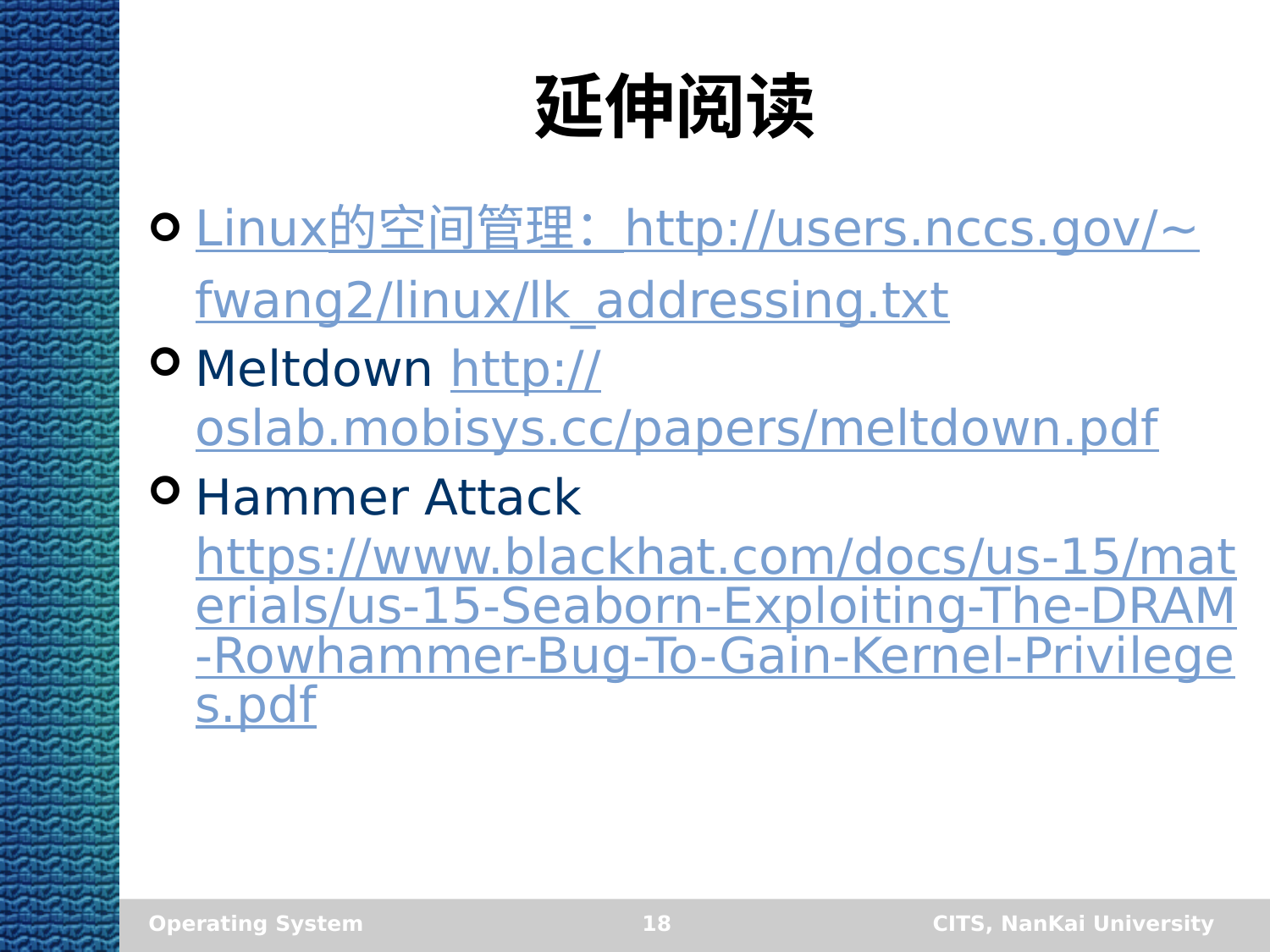

# 延伸阅读
Linux的空间管理：http://users.nccs.gov/~fwang2/linux/lk_addressing.txt
Meltdown http://oslab.mobisys.cc/papers/meltdown.pdf
Hammer Attack https://www.blackhat.com/docs/us-15/materials/us-15-Seaborn-Exploiting-The-DRAM-Rowhammer-Bug-To-Gain-Kernel-Privileges.pdf

Operating System
18
CITS, NanKai University